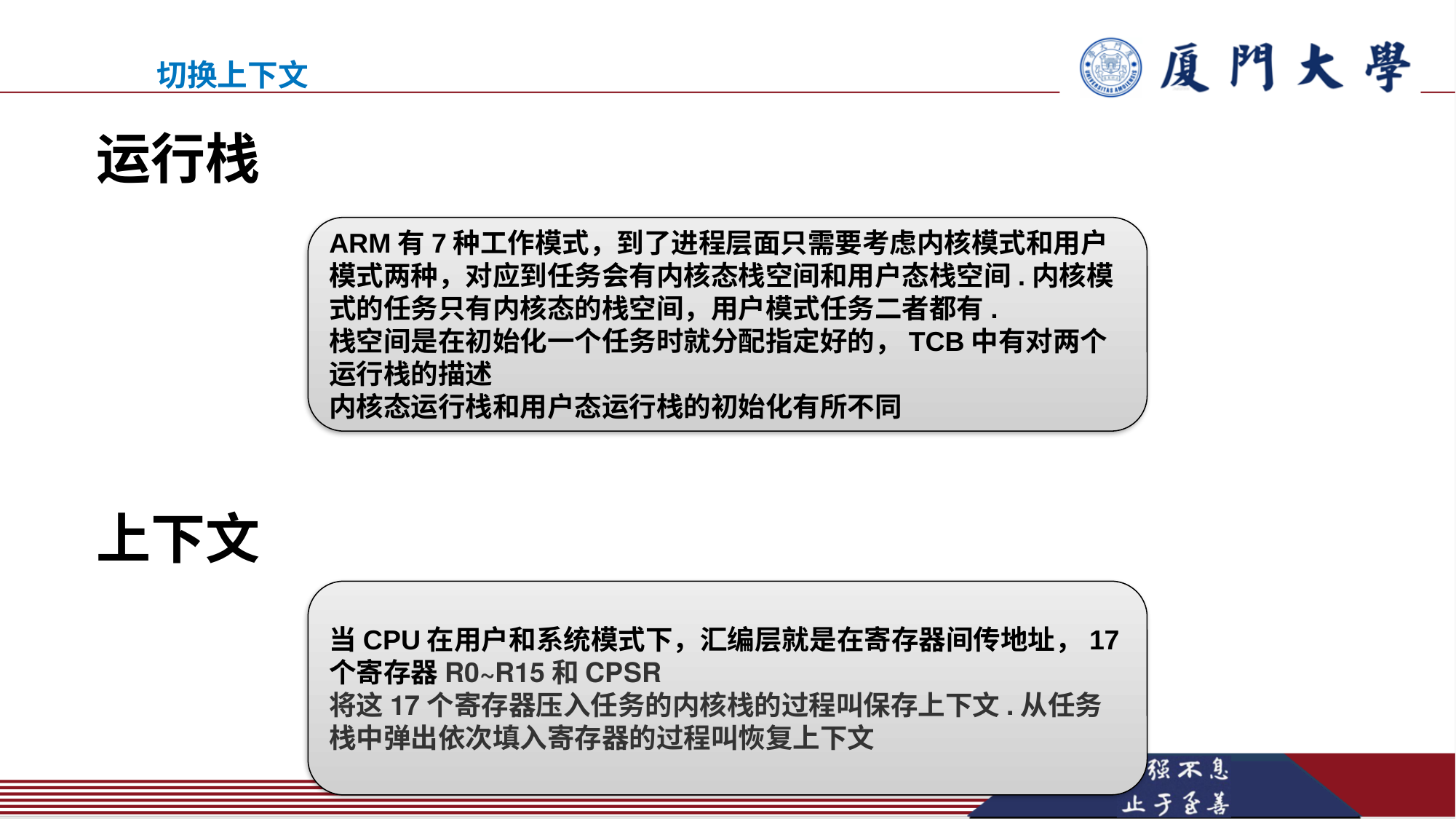

切换上下文
运行栈
ARM有7种工作模式，到了进程层面只需要考虑内核模式和用户模式两种，对应到任务会有内核态栈空间和用户态栈空间.内核模式的任务只有内核态的栈空间，用户模式任务二者都有.
栈空间是在初始化一个任务时就分配指定好的，TCB中有对两个运行栈的描述
内核态运行栈和用户态运行栈的初始化有所不同
上下文
当CPU在用户和系统模式下，汇编层就是在寄存器间传地址，17个寄存器R0~R15和CPSR
将这17个寄存器压入任务的内核栈的过程叫保存上下文.从任务栈中弹出依次填入寄存器的过程叫恢复上下文